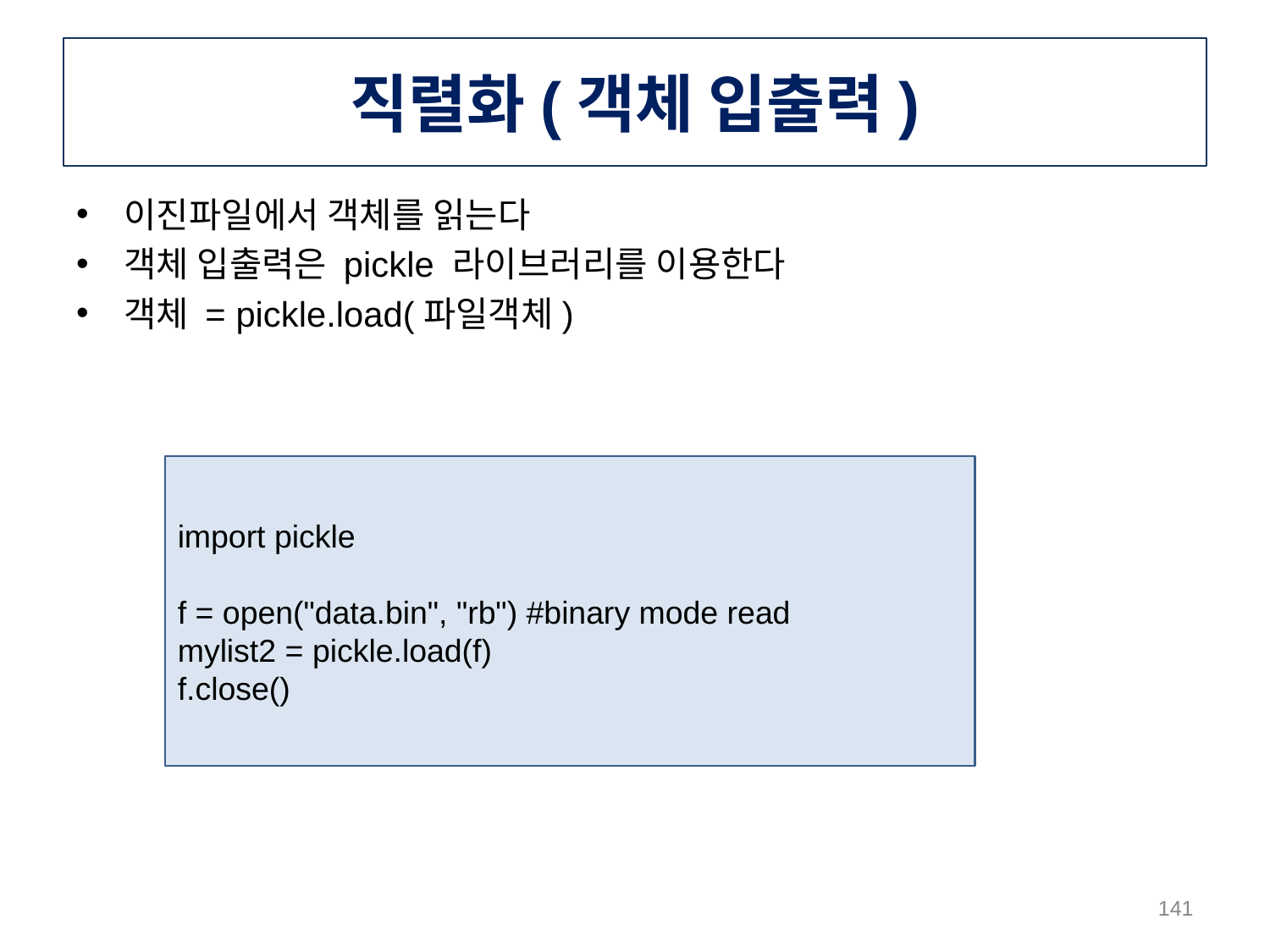

# 직렬화(객체 입출력)
이진파일에서 객체를 읽는다
객체 입출력은 pickle 라이브러리를 이용한다
객체 = pickle.load(파일객체)
import pickle

f = open("data.bin", "rb") #binary mode read
mylist2 = pickle.load(f)
f.close()
141